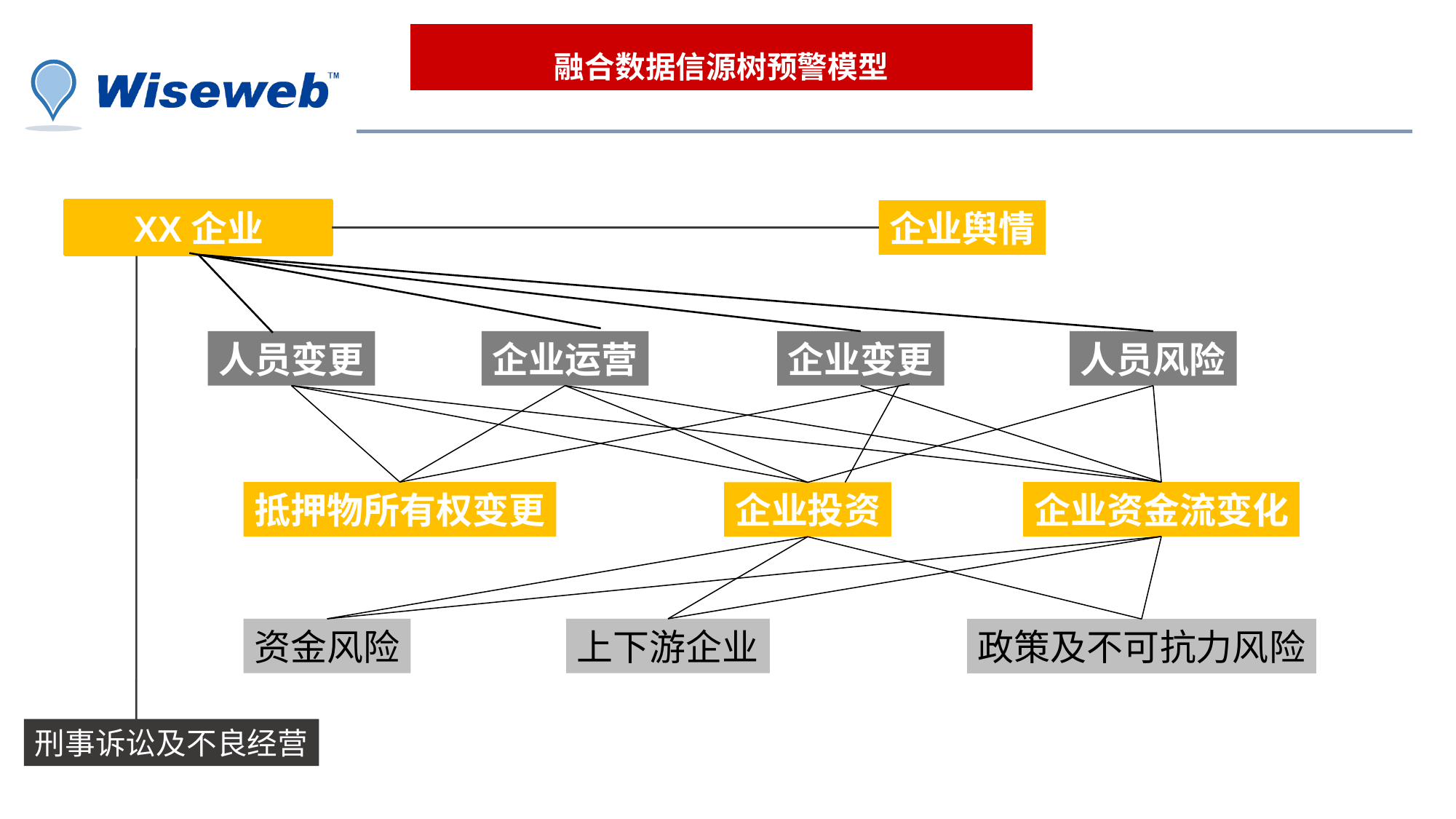

融合数据信源树预警模型
XX企业
企业舆情
人员变更
企业变更
企业运营
人员风险
抵押物所有权变更
企业资金流变化
企业投资
资金风险
上下游企业
政策及不可抗力风险
刑事诉讼及不良经营